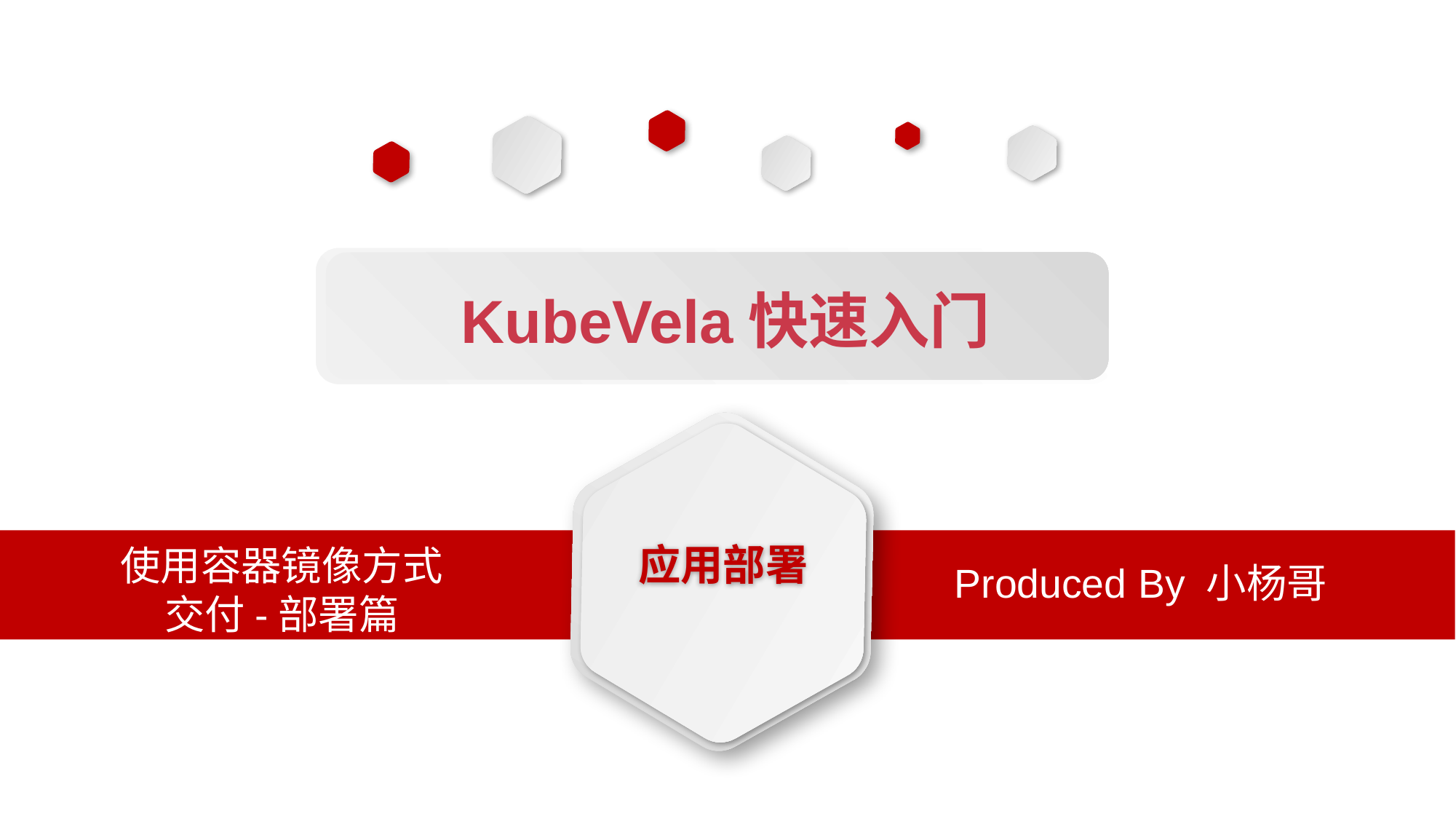

KubeVela快速入门

应用部署

使用容器镜像方式
交付-部署篇
Produced By 小杨哥